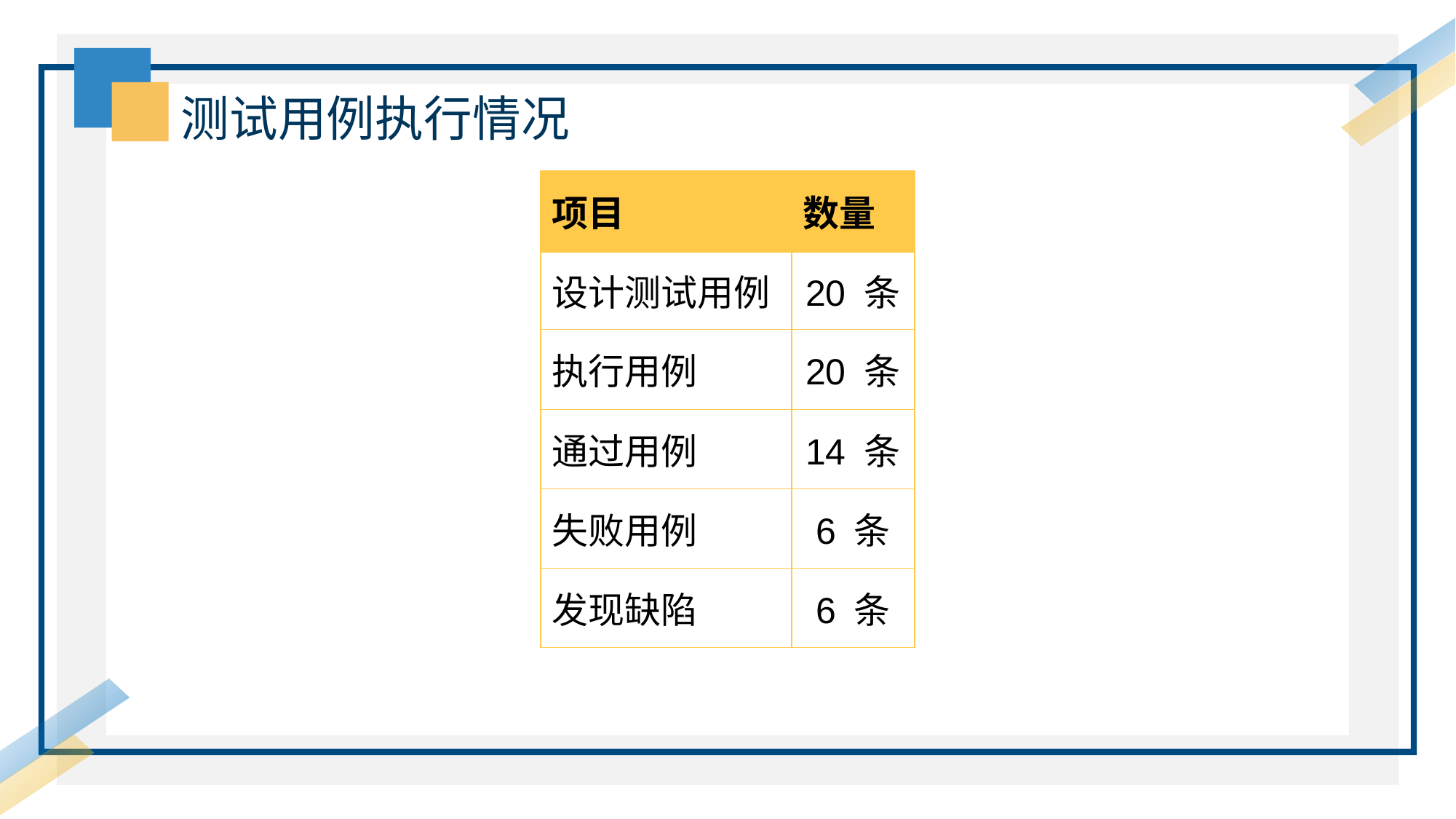

测试用例执行情况
| 项目 | 数量 |
| --- | --- |
| 设计测试用例 | 20 条 |
| 执行用例 | 20 条 |
| 通过用例 | 14 条 |
| 失败用例 | 6 条 |
| 发现缺陷 | 6 条 |